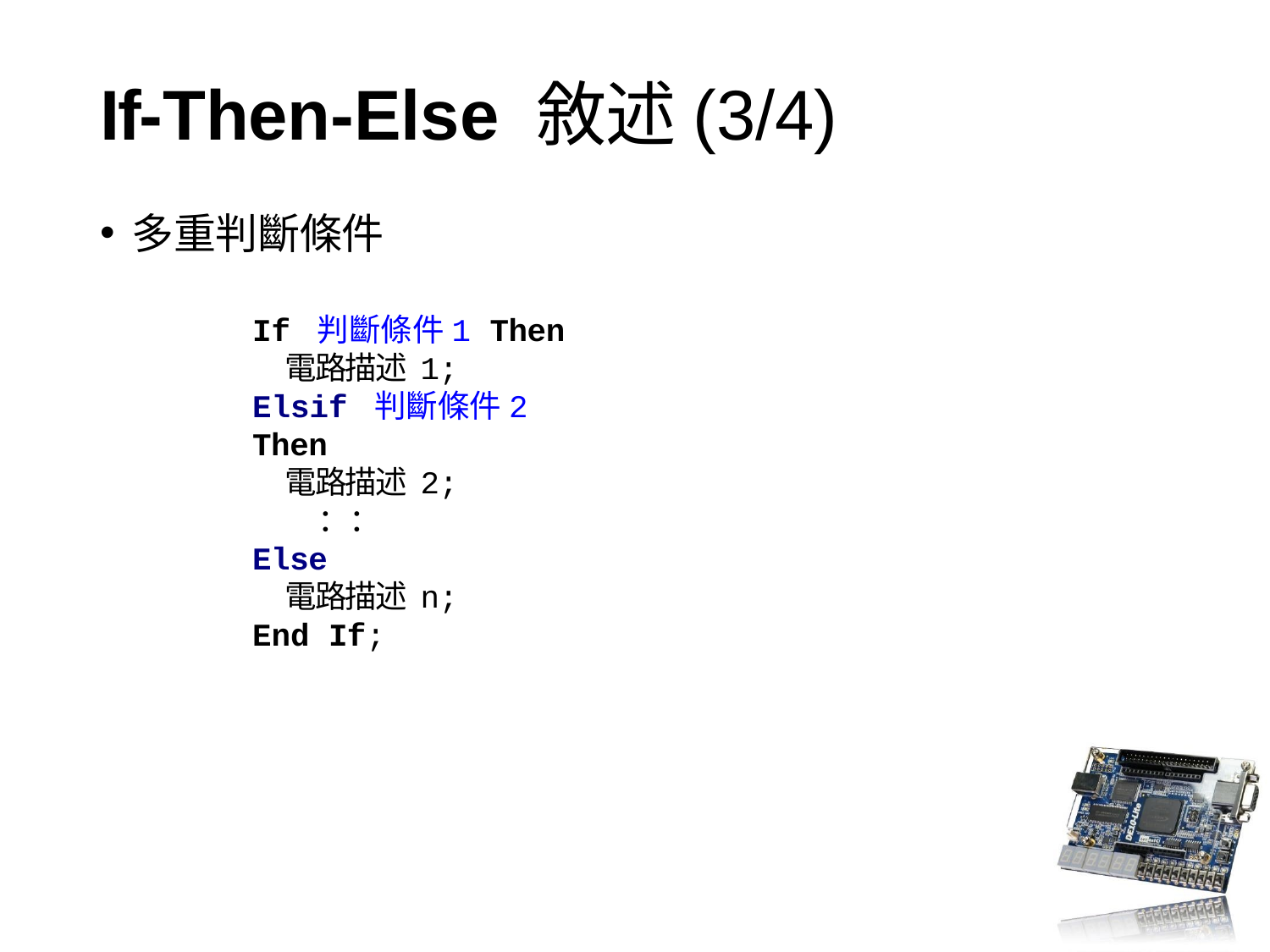

# If-Then-Else 敘述(3/4)
多重判斷條件
If 判斷條件1 Then
電路描述 1;
Elsif 判斷條件2 Then
電路描述 2;
：：
Else
電路描述 n;
End If;